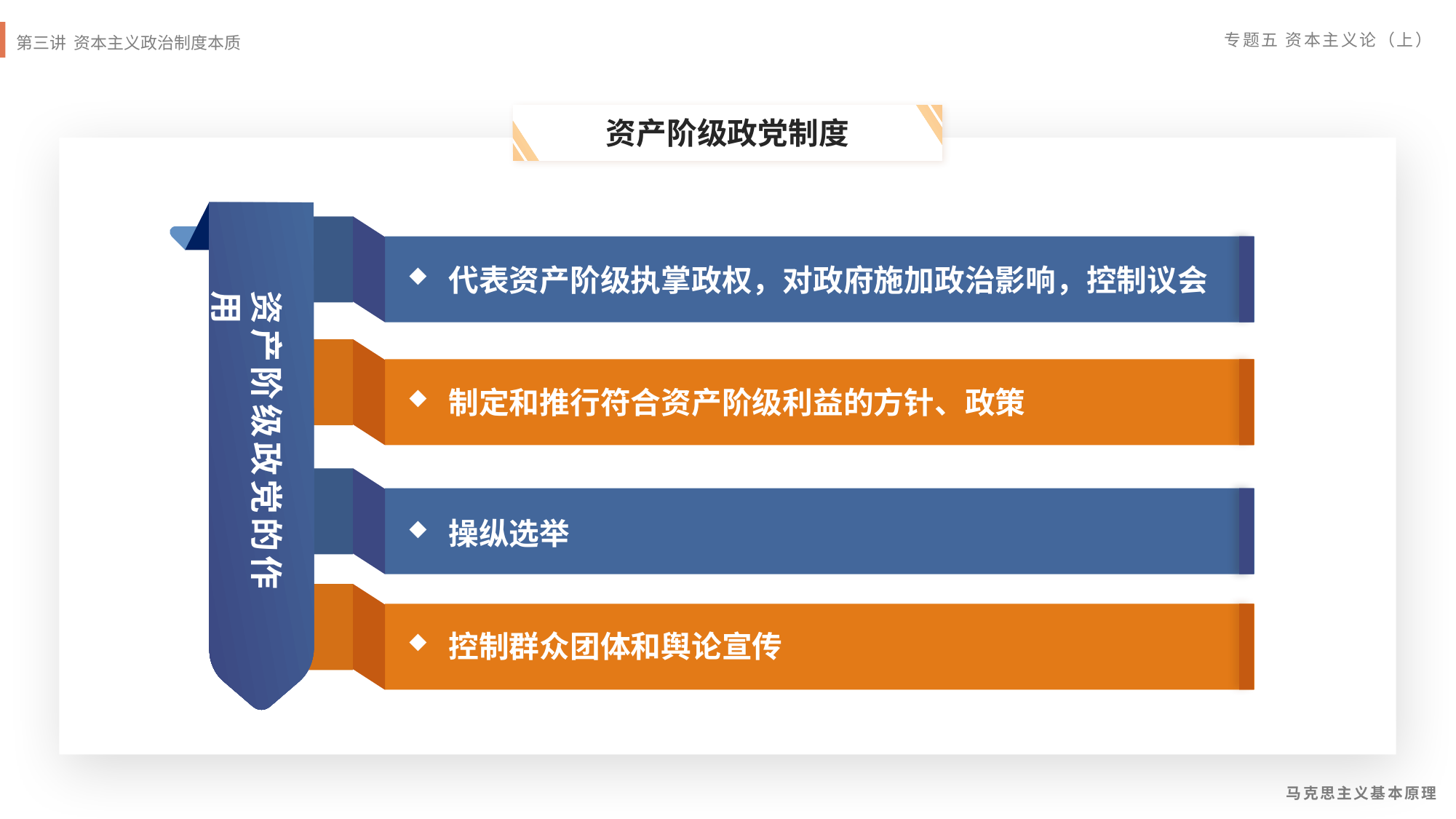

资产阶级政党制度

资产阶级政党的作用

代表资产阶级执掌政权，对政府施加政治影响，控制议会

制定和推行符合资产阶级利益的方针、政策

操纵选举

控制群众团体和舆论宣传